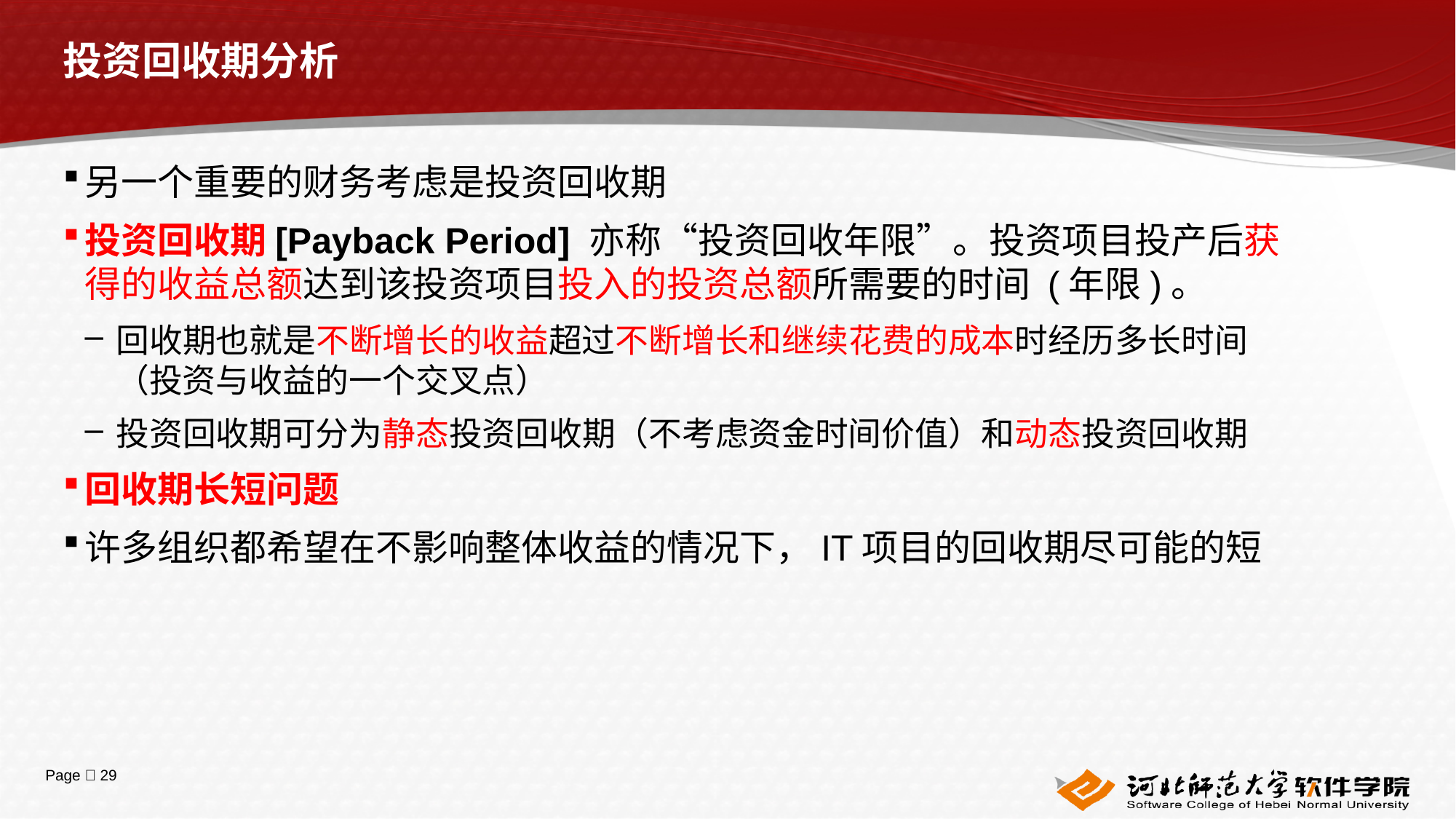

# 投资回收期分析
另一个重要的财务考虑是投资回收期
投资回收期[Payback Period] 亦称“投资回收年限”。投资项目投产后获得的收益总额达到该投资项目投入的投资总额所需要的时间 (年限)。
回收期也就是不断增长的收益超过不断增长和继续花费的成本时经历多长时间（投资与收益的一个交叉点）
投资回收期可分为静态投资回收期（不考虑资金时间价值）和动态投资回收期
回收期长短问题
许多组织都希望在不影响整体收益的情况下，IT项目的回收期尽可能的短